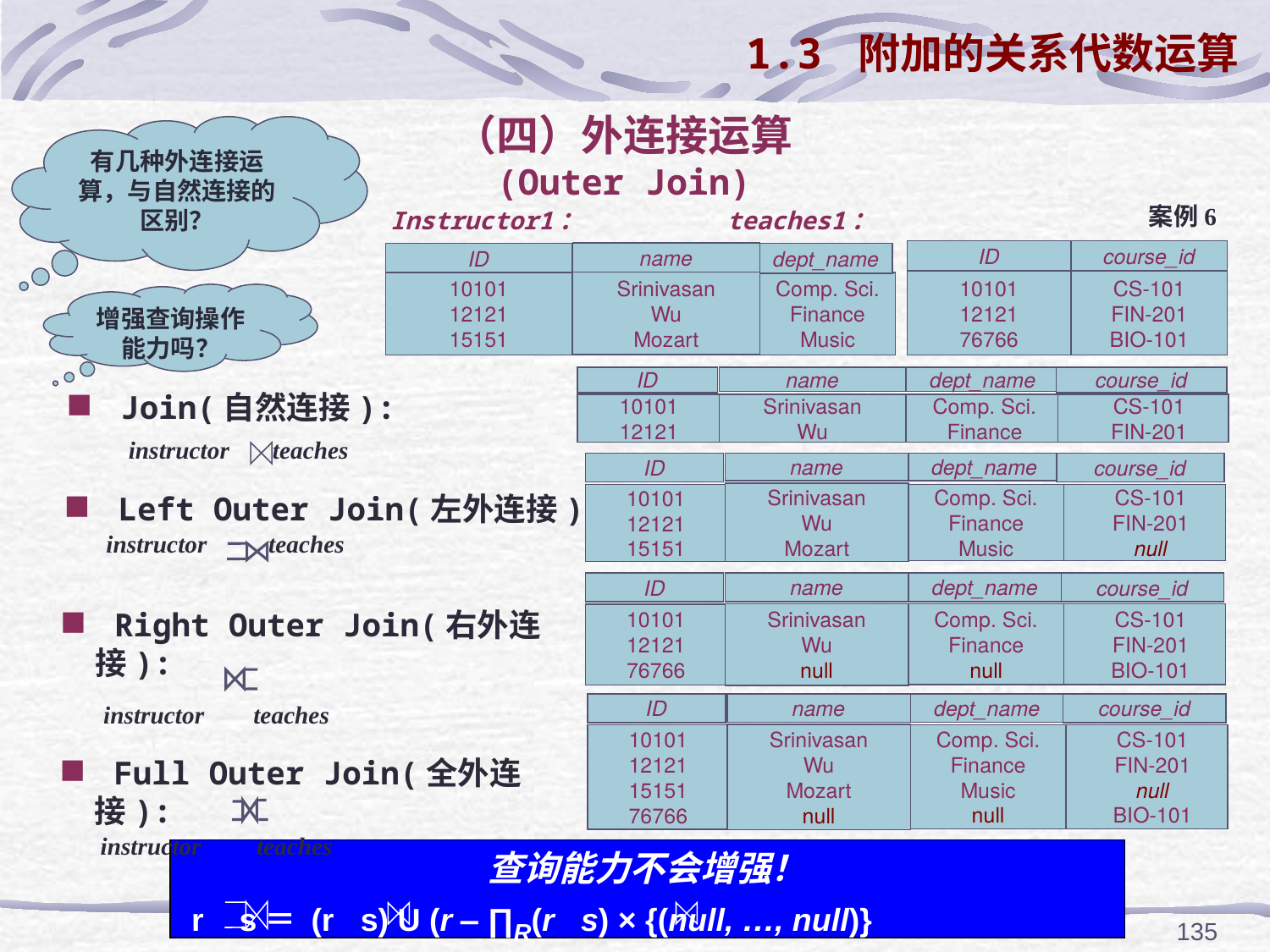

1.3 附加的关系代数运算
# （四）外连接运算 (Outer Join)
有几种外连接运算，与自然连接的区别？
Instructor1：                        teaches1：
案例6
ID
course_id
10101
12121
76766
CS-101
FIN-201
BIO-101
name
ID
dept_name
Srinivasan
Wu
Mozart
10101
12121
15151
Comp. Sci.
Finance
Music
增强查询操作能力吗？
ID
name
dept_name
course_id
10101
12121
Srinivasan
Wu
Comp. Sci.
Finance
  CS-101
  FIN-201
 Join(自然连接):
   instructor       teaches

ID
name
dept_name
course_id
Srinivasan
Wu
Mozart
10101
12121
15151
Comp. Sci.
Finance
Music
  CS-101
  FIN-201
  null
 Left Outer Join(左外连接):
       instructor          teaches

ID
name
dept_name
course_id
Srinivasan
Wu
null
Comp. Sci.
Finance
null
  CS-101
  FIN-201
  BIO-101
10101
12121
76766
 Right Outer Join(右外连接):
  instructor        teaches

ID
name
dept_name
course_id
Srinivasan
Wu
Mozart
null
10101
12121
15151
76766
Comp. Sci.
Finance
Music
null
  CS-101
  FIN-201
  null
  BIO-101
 Full Outer Join(全外连接):
        instructor         teaches

查询能力不会增强！
 r    s＝ (r   s) U (r – ∏R(r   s) × {(null, …, null)}

135